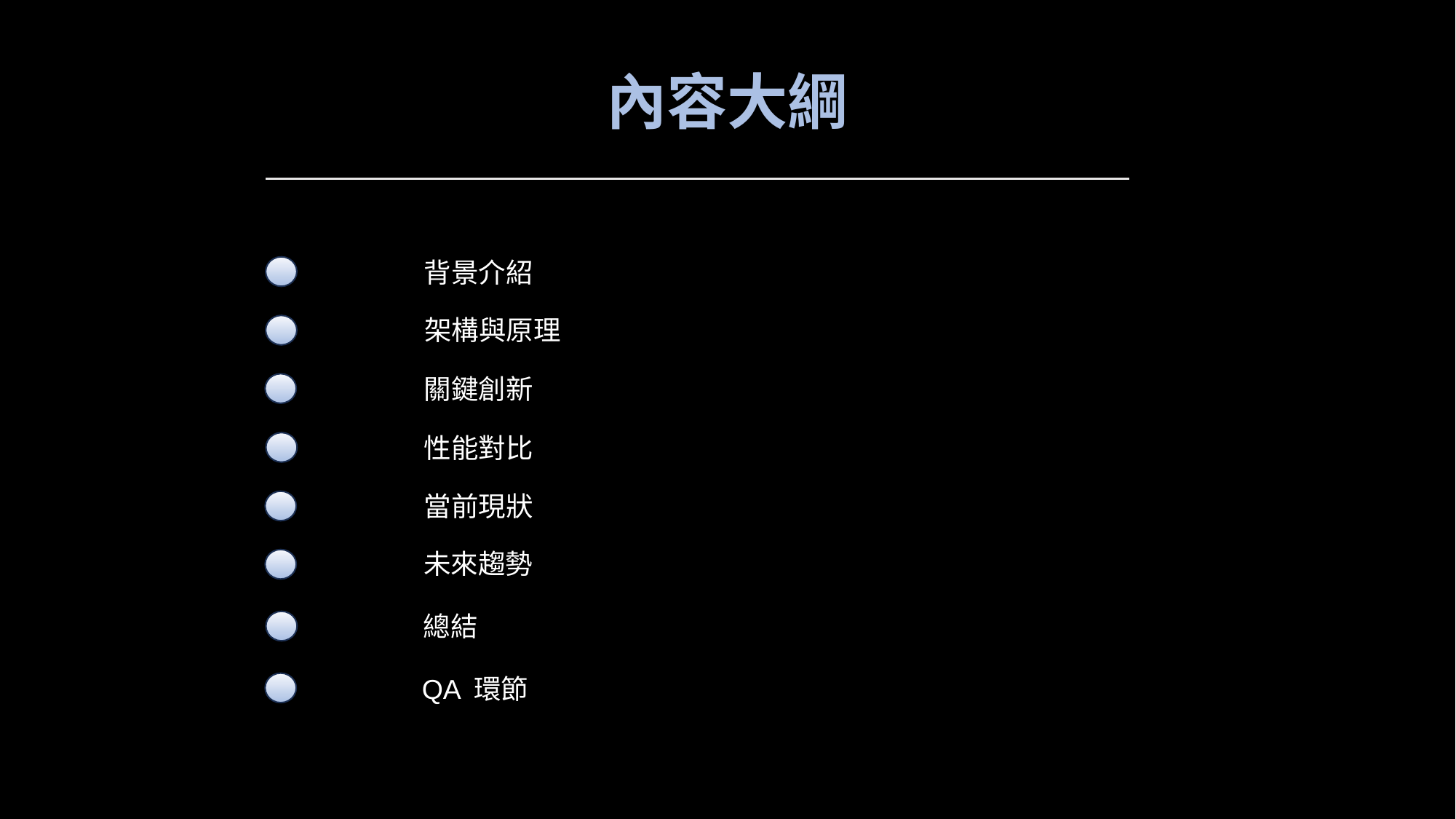

內容大綱

背景介紹

架構與原理

關鍵創新

性能對比

當前現狀

未來趨勢

總結

QA 環節